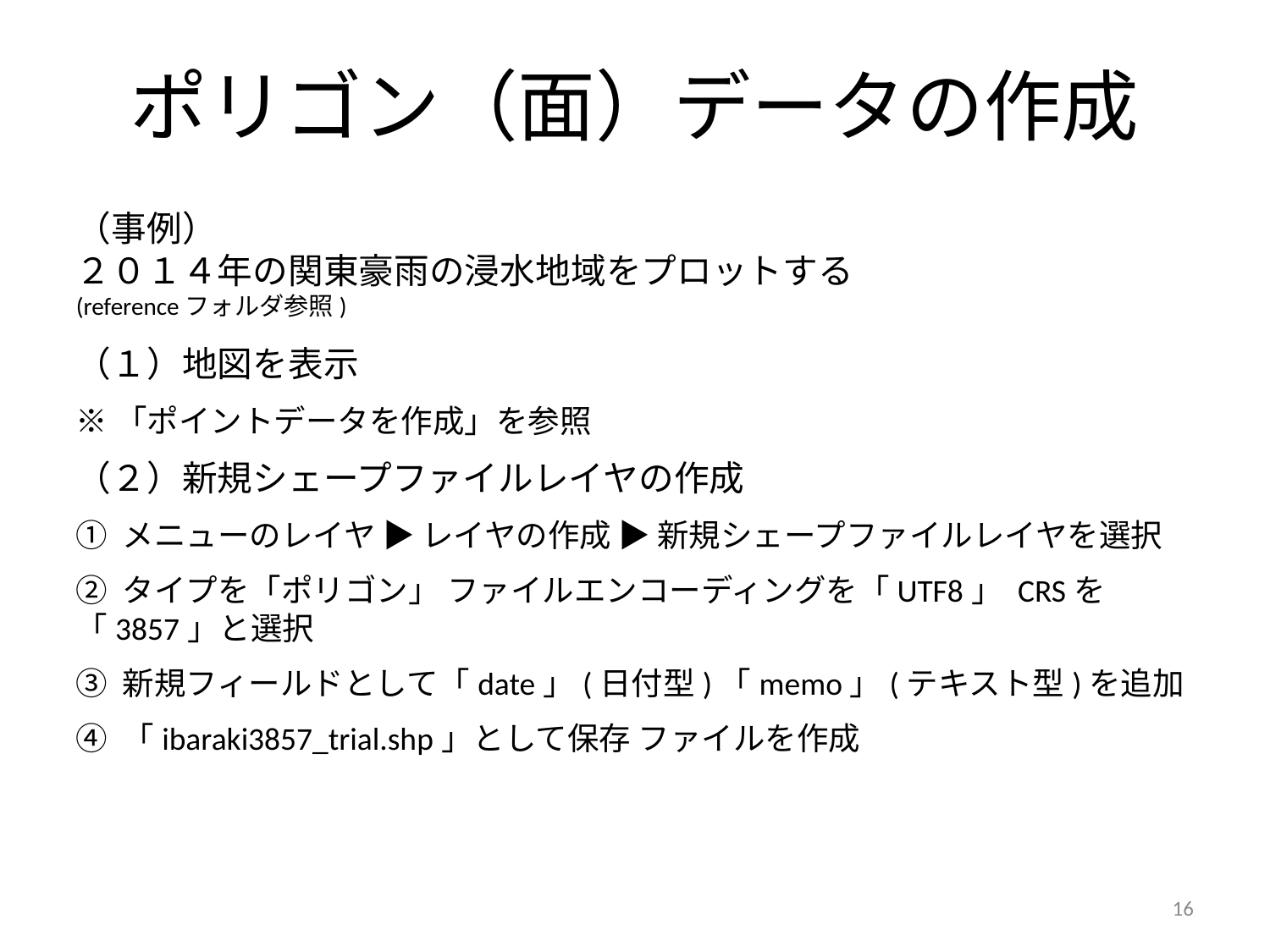

# ポリゴン（面）データの作成
（事例）
２０１４年の関東豪雨の浸水地域をプロットする
(referenceフォルダ参照)

（１）地図を表示

※「ポイントデータを作成」を参照

（２）新規シェープファイルレイヤの作成

① メニューのレイヤ ▶︎ レイヤの作成 ▶︎ 新規シェープファイルレイヤを選択

② タイプを「ポリゴン」 ファイルエンコーディングを「UTF8」 CRSを「3857」と選択

③ 新規フィールドとして「date」(日付型)「memo」(テキスト型)を追加

④ 「ibaraki3857_trial.shp」として保存 ファイルを作成
16